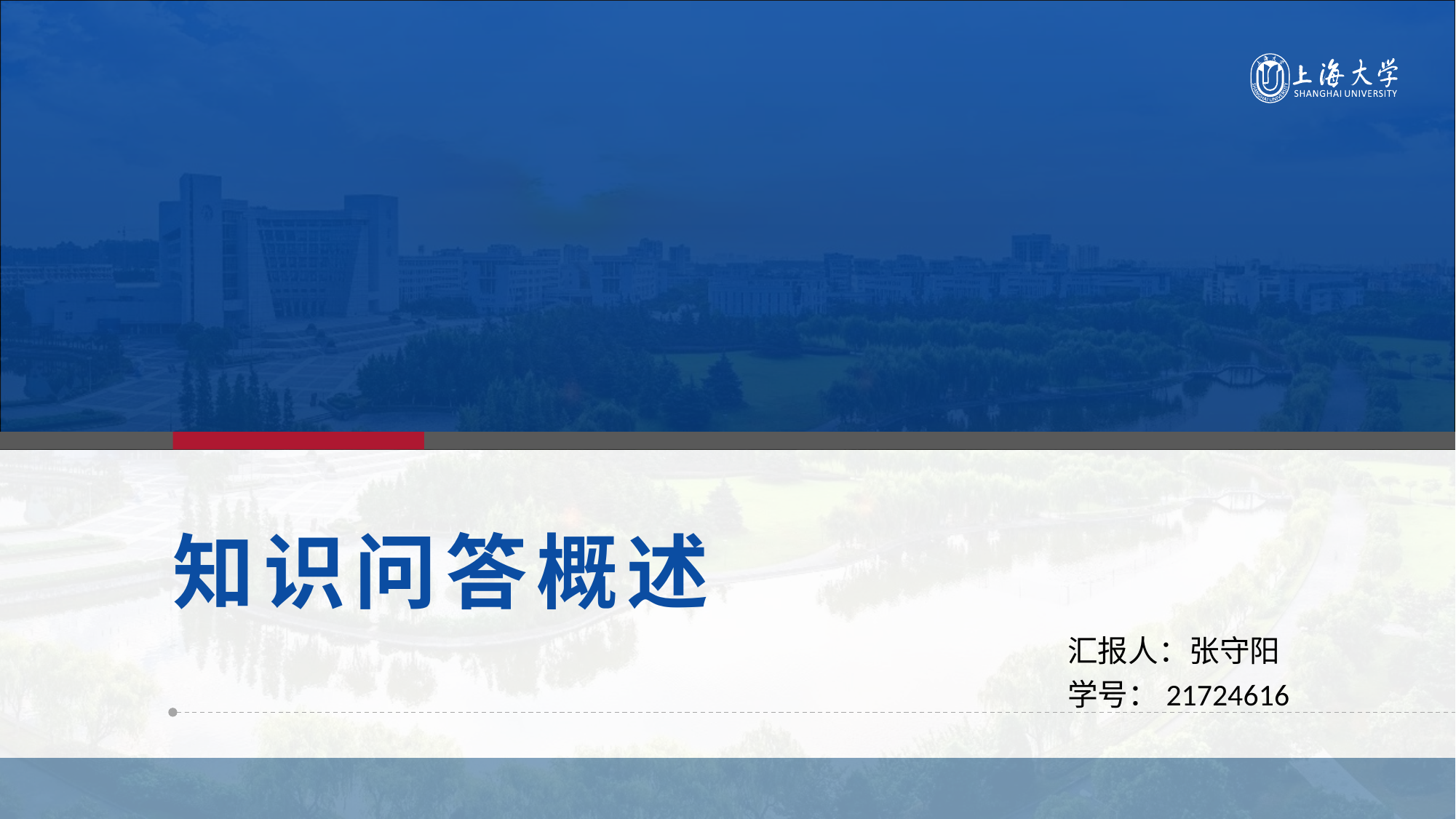

右键单击左侧缩略图→版式→选择【其他过渡页形式】
01
# 知识问答概述
汇报人：张守阳
学号：21724616